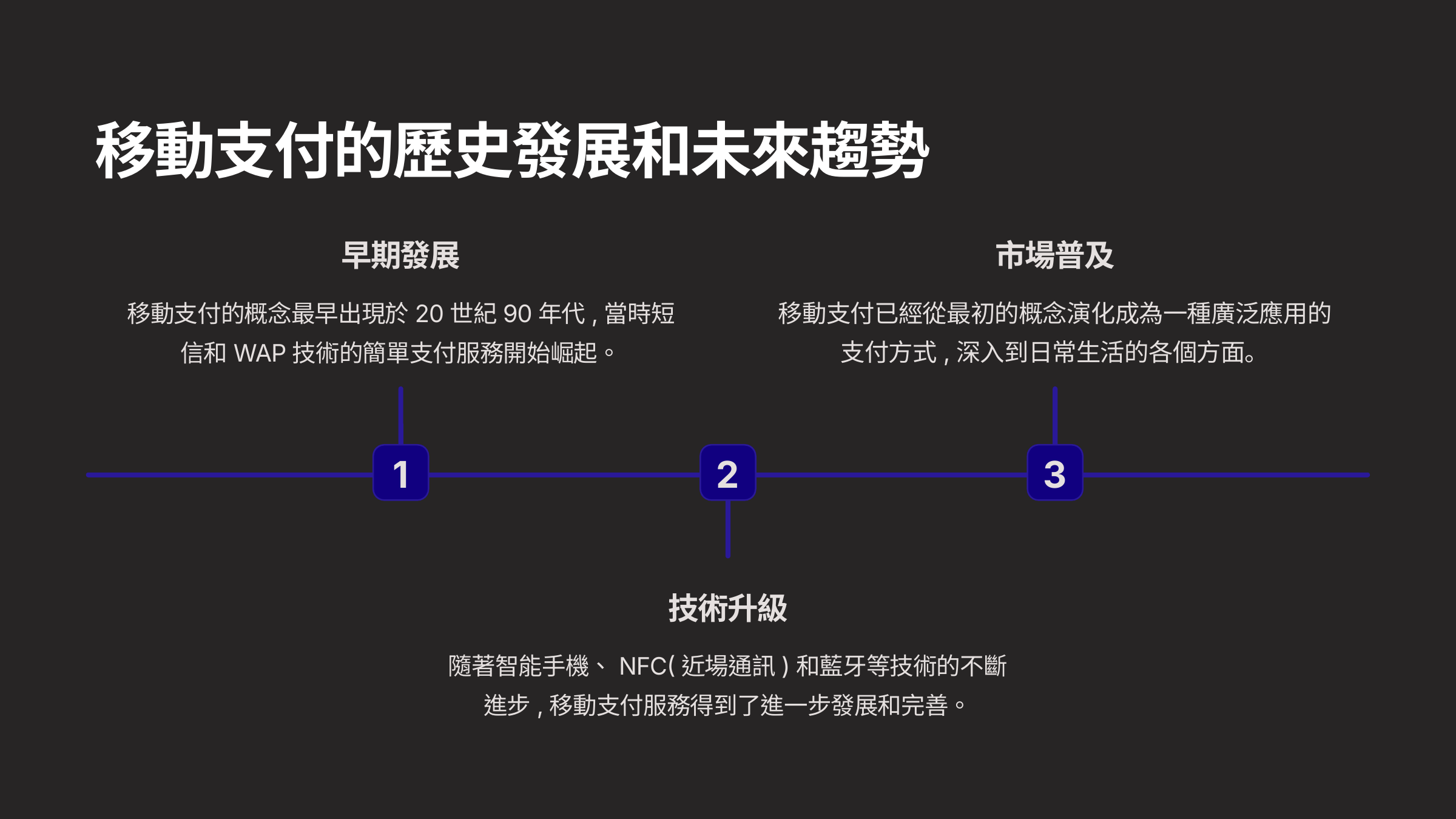

移動支付的歷史發展和未來趨勢
早期發展
市場普及
移動支付的概念最早出現於20世紀90年代,當時短信和WAP技術的簡單支付服務開始崛起。
移動支付已經從最初的概念演化成為一種廣泛應用的支付方式,深入到日常生活的各個方面。

1
2
3

技術升級
隨著智能手機、NFC(近場通訊)和藍牙等技術的不斷進步,移動支付服務得到了進一步發展和完善。